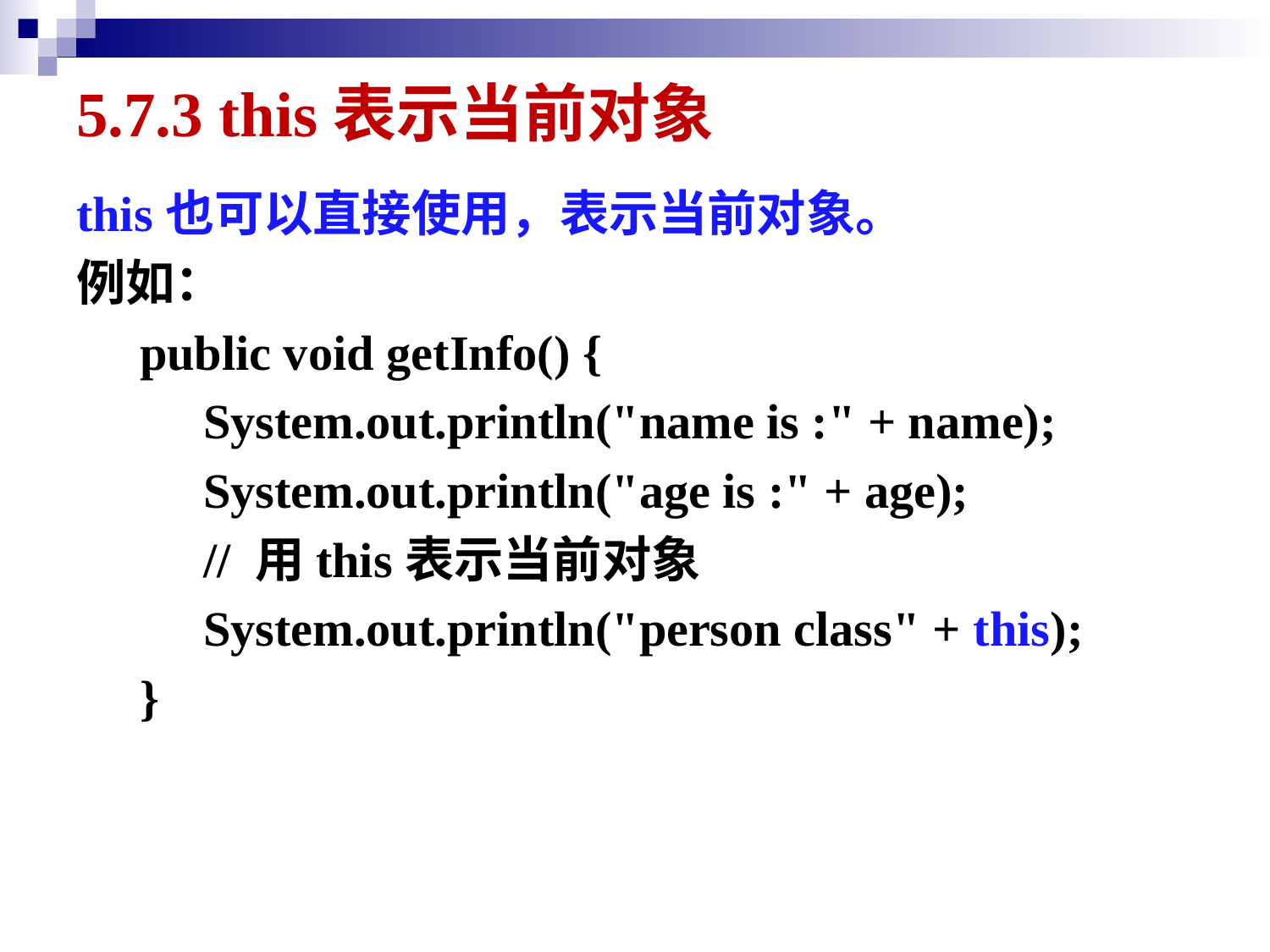

# 5.7.3 this表示当前对象
this也可以直接使用，表示当前对象。
例如：
public void getInfo() {
System.out.println("name is :" + name);
System.out.println("age is :" + age);
// 用this表示当前对象
System.out.println("person class" + this);
}